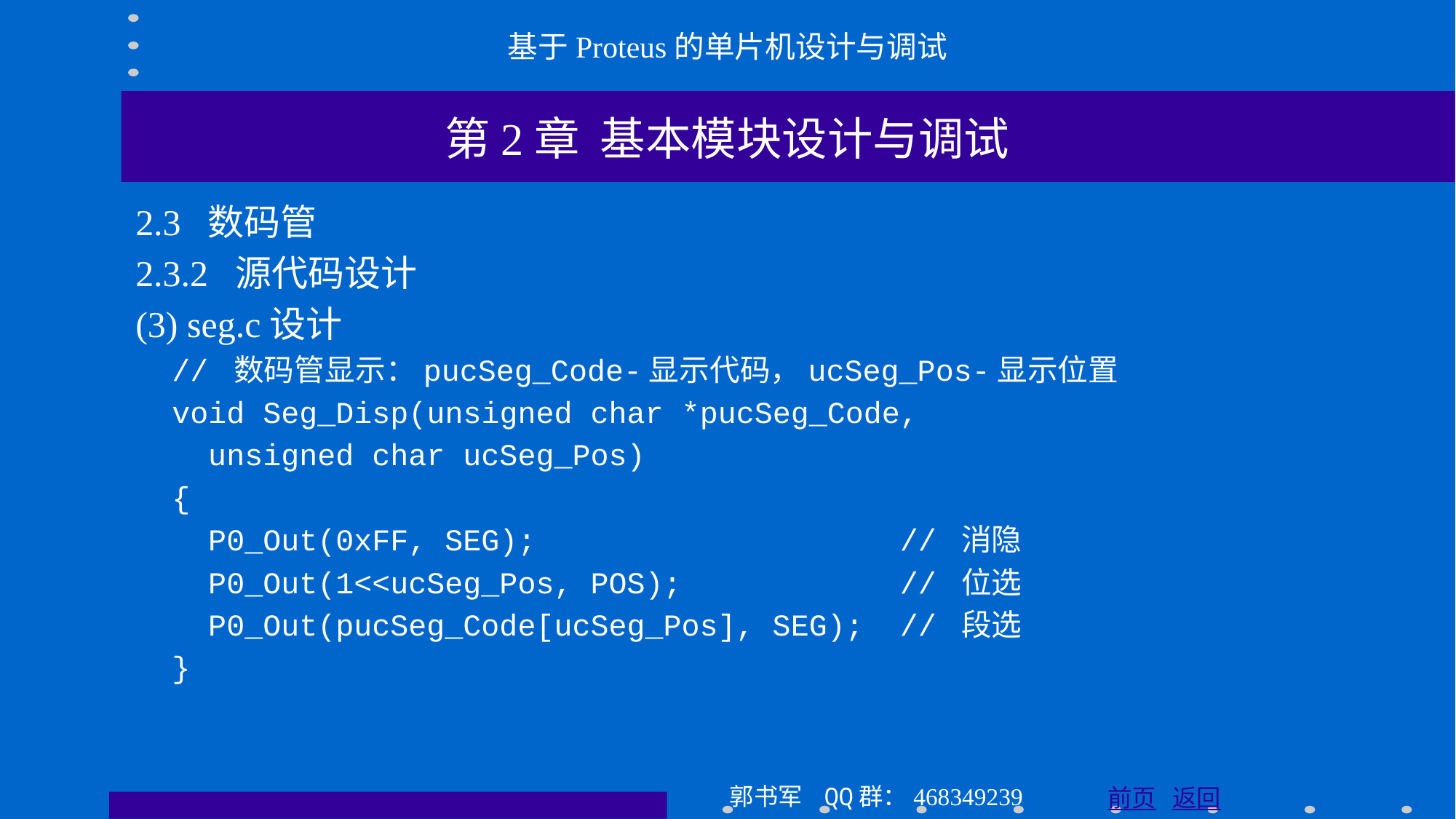

基于Proteus的单片机设计与调试
第2章  基本模块设计与调试
2.3  数码管
2.3.2  源代码设计
(3) seg.c设计
  // 数码管显示：pucSeg_Code-显示代码，ucSeg_Pos-显示位置
  void Seg_Disp(unsigned char *pucSeg_Code,
    unsigned char ucSeg_Pos)
  {
    P0_Out(0xFF, SEG);                    // 消隐
    P0_Out(1<<ucSeg_Pos, POS);            // 位选
    P0_Out(pucSeg_Code[ucSeg_Pos], SEG);  // 段选
  }

郭书军   QQ群：468349239
前页   返回